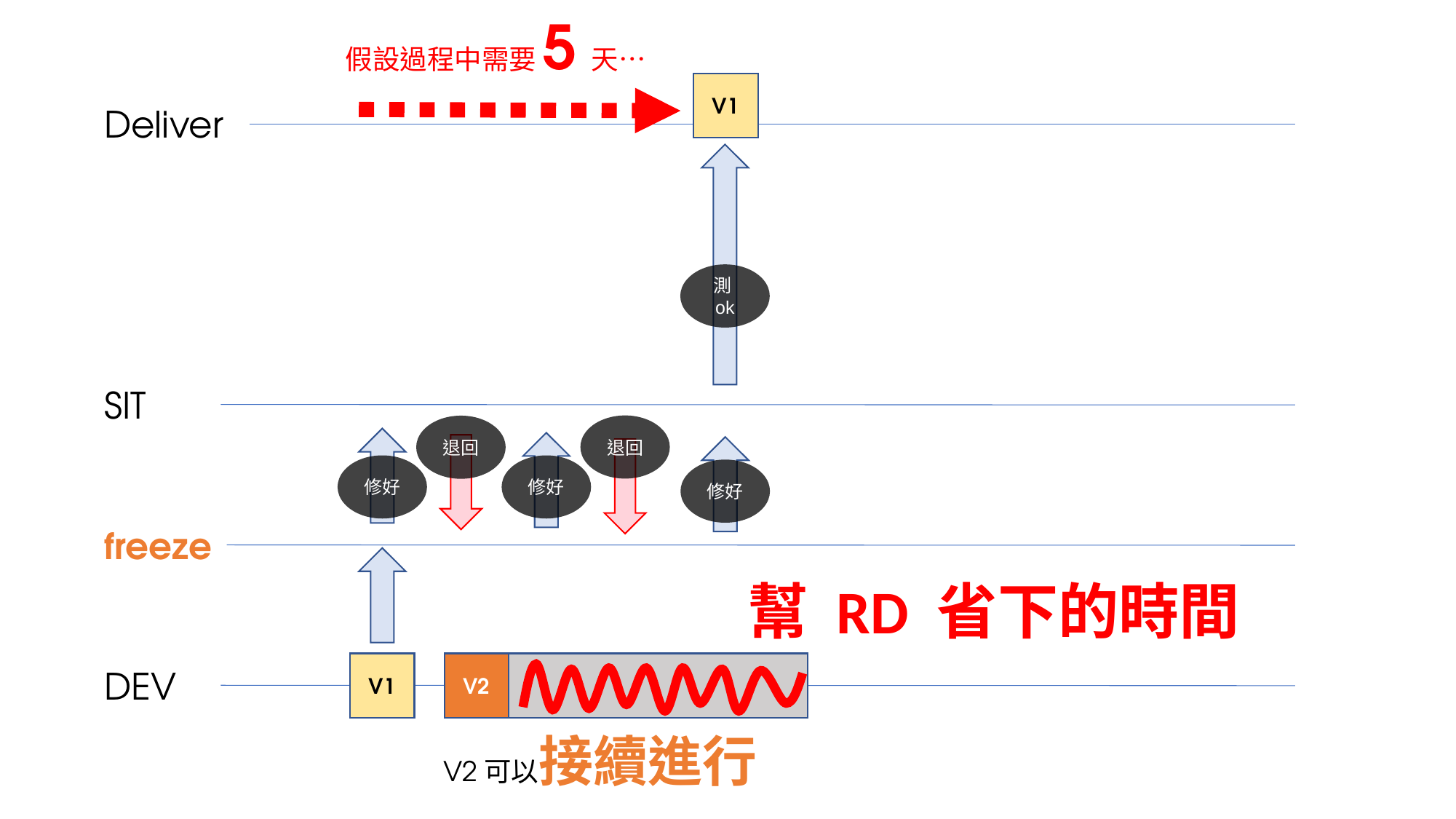

假設過程中需要5天…
V1
Deliver

測ok
SIT
退回
退回

修好
修好
修好
freeze

幫 RD 省下的時間
V1

V2
DEV

V2可以接續進行